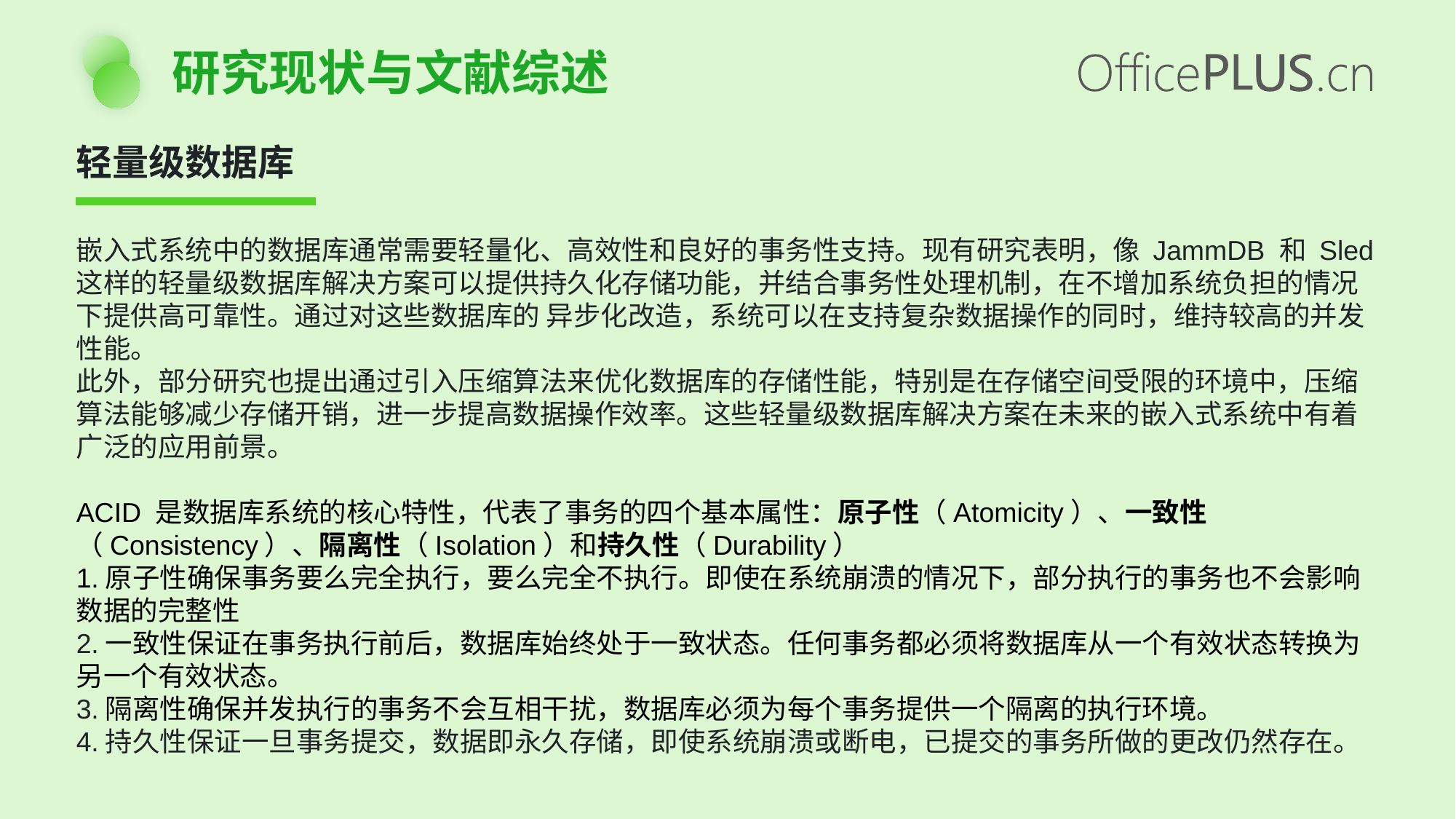

研究现状与文献综述
轻量级数据库
嵌入式系统中的数据库通常需要轻量化、高效性和良好的事务性支持。现有研究表明，像 JammDB 和 Sled 这样的轻量级数据库解决方案可以提供持久化存储功能，并结合事务性处理机制，在不增加系统负担的情况下提供高可靠性。通过对这些数据库的 异步化改造，系统可以在支持复杂数据操作的同时，维持较高的并发性能。
此外，部分研究也提出通过引入压缩算法来优化数据库的存储性能，特别是在存储空间受限的环境中，压缩算法能够减少存储开销，进一步提高数据操作效率。这些轻量级数据库解决方案在未来的嵌入式系统中有着广泛的应用前景。

ACID 是数据库系统的核心特性，代表了事务的四个基本属性：原子性（Atomicity）、一致性（Consistency）、隔离性（Isolation）和持久性（Durability）
1.原子性确保事务要么完全执行，要么完全不执行。即使在系统崩溃的情况下，部分执行的事务也不会影响数据的完整性
2.一致性保证在事务执行前后，数据库始终处于一致状态。任何事务都必须将数据库从一个有效状态转换为另一个有效状态。
3.隔离性确保并发执行的事务不会互相干扰，数据库必须为每个事务提供一个隔离的执行环境。
4.持久性保证一旦事务提交，数据即永久存储，即使系统崩溃或断电，已提交的事务所做的更改仍然存在。